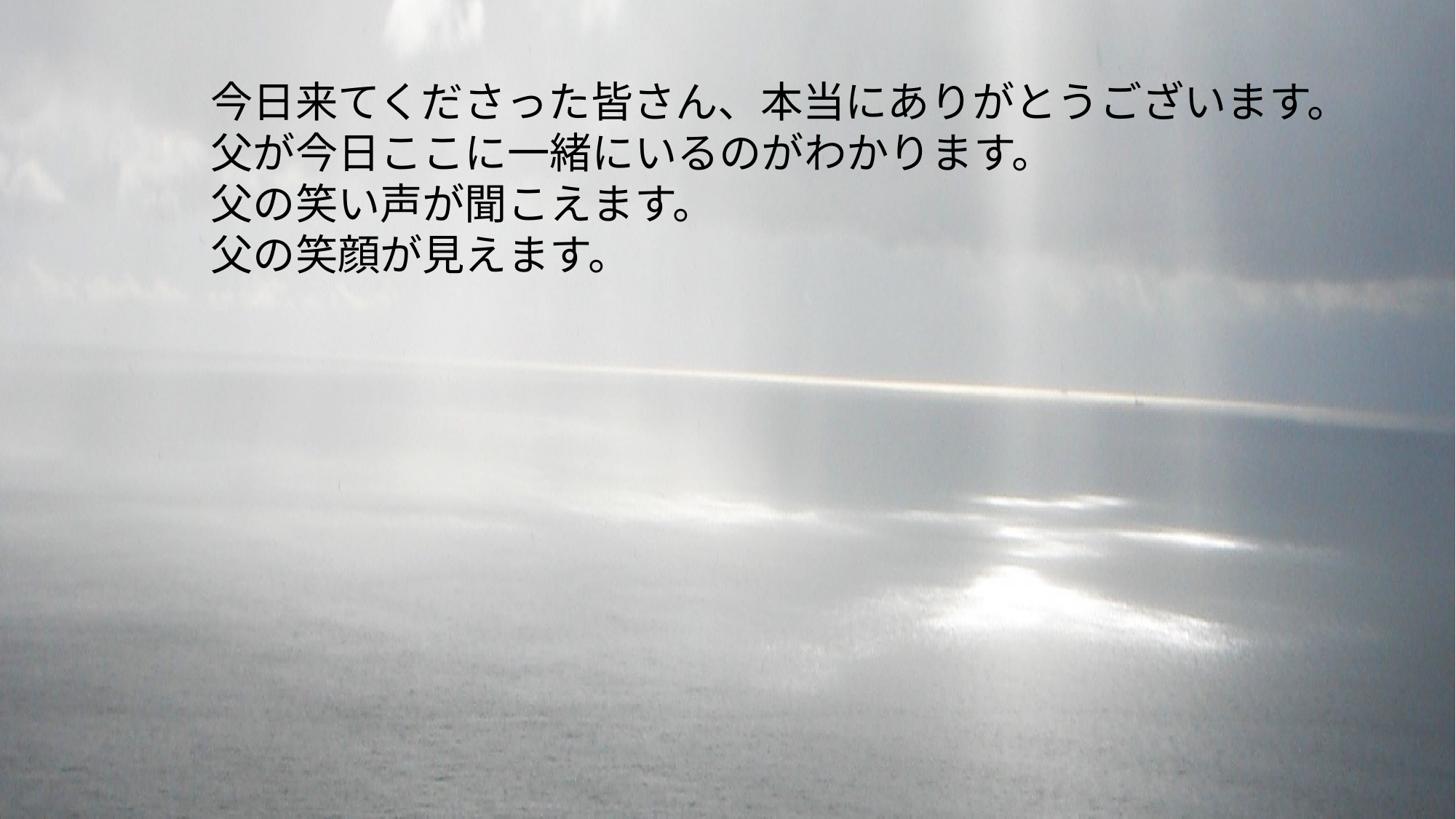

今日来てくださった皆さん、本当にありがとうございます。
父が今日ここに一緒にいるのがわかります。
父の笑い声が聞こえます。
父の笑顔が見えます。